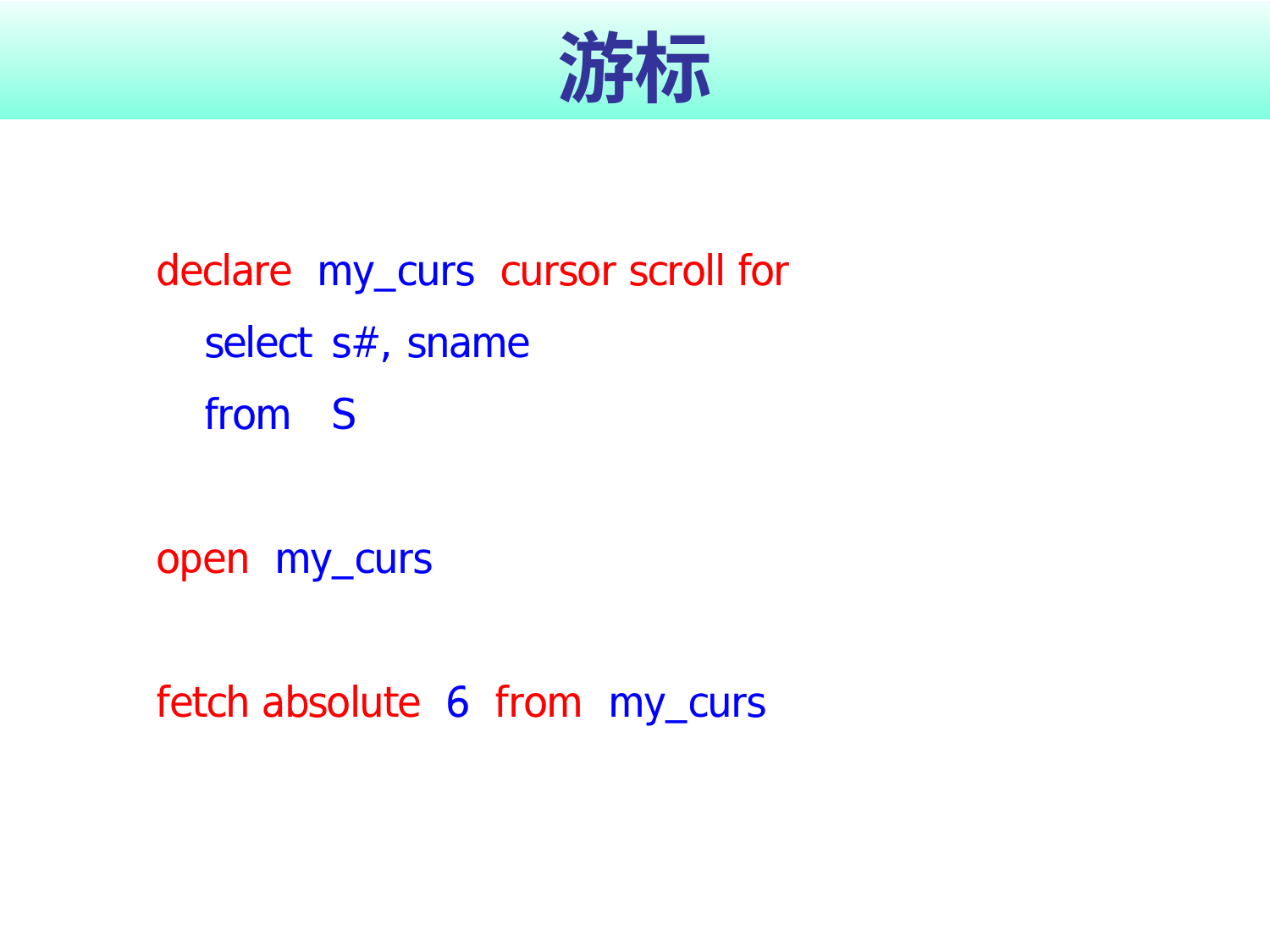

# 游标
declare  my_curs  cursor scroll for
	select	s#, sname
	from	S

open  my_curs

fetch absolute  6  from  my_curs